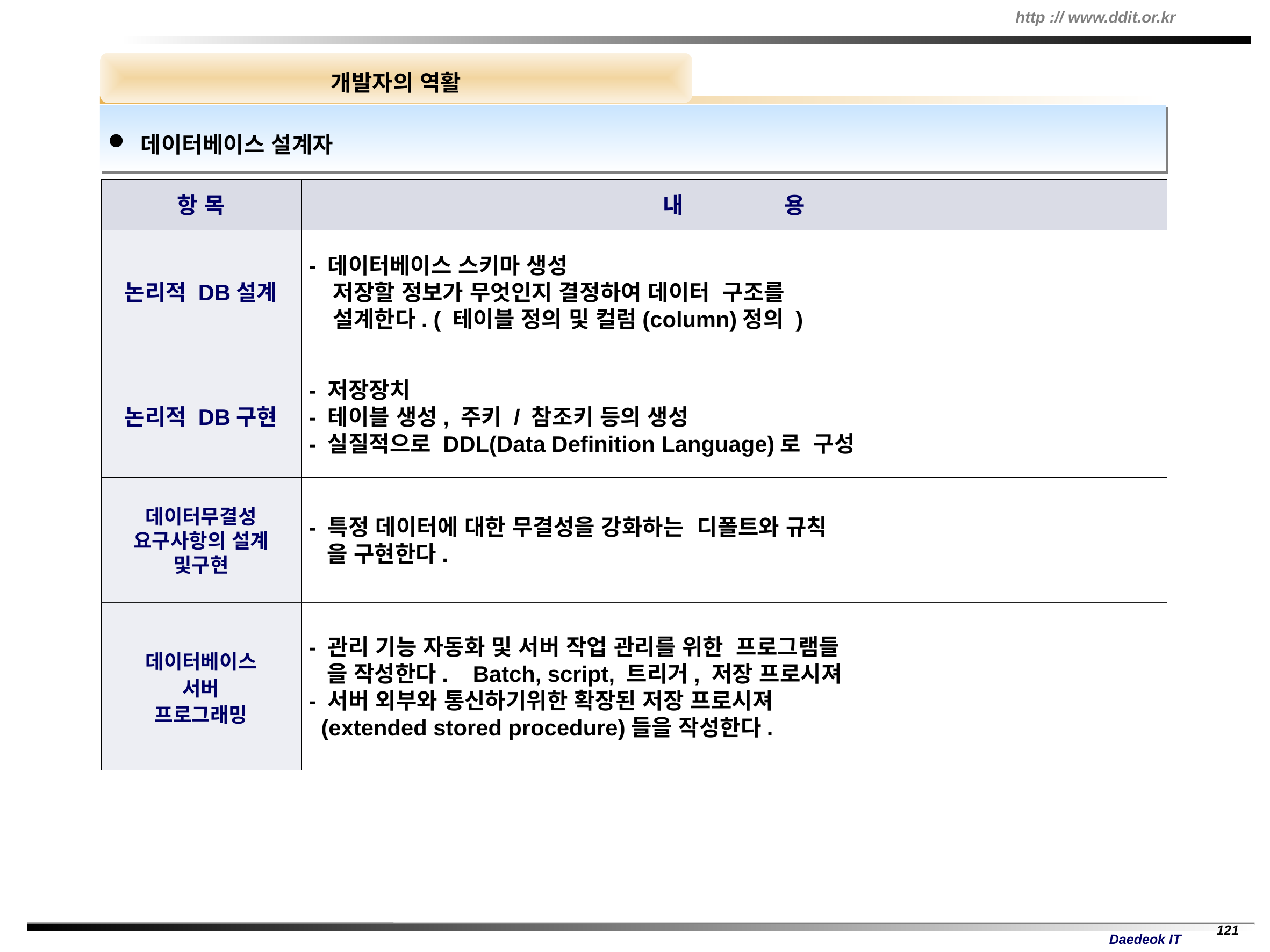

개발자의 역활

 데이터베이스 설계자
항 목
내                용
논리적 DB설계
- 데이터베이스 스키마 생성
   저장할 정보가 무엇인지 결정하여 데이터  구조를
   설계한다. ( 테이블 정의 및 컬럼(column)정의 )
논리적 DB구현
- 저장장치
- 테이블 생성, 주키 / 참조키 등의 생성
- 실질적으로 DDL(Data Definition Language)로  구성
데이터무결성 요구사항의 설계 및구현
- 특정 데이터에 대한 무결성을 강화하는  디폴트와 규칙
  을 구현한다.
데이터베이스
서버
프로그래밍
- 관리 기능 자동화 및 서버 작업 관리를 위한  프로그램들
  을 작성한다.    Batch, script, 트리거, 저장 프로시져
- 서버 외부와 통신하기위한 확장된 저장 프로시져
  (extended stored procedure)들을 작성한다.